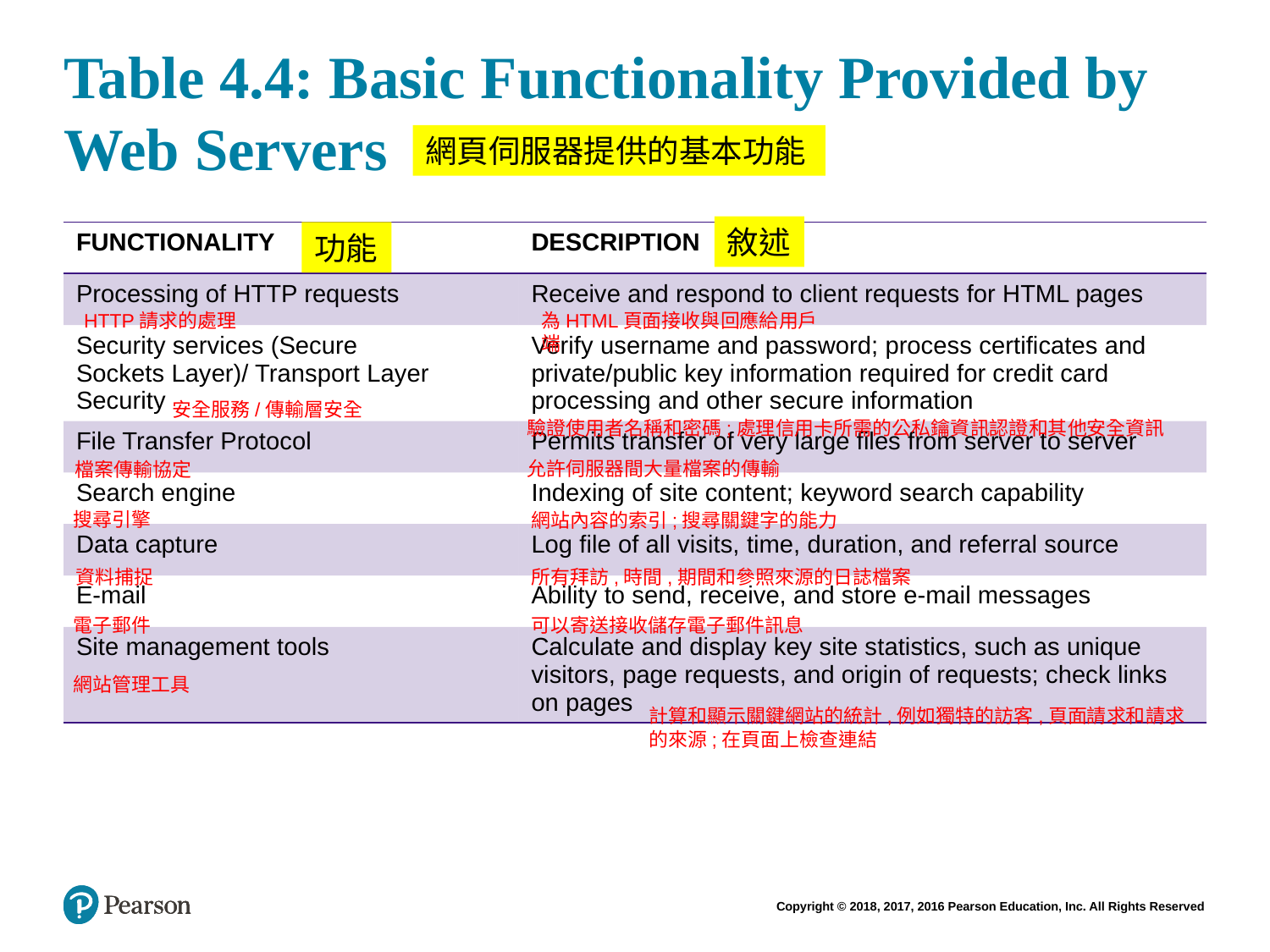

# Table 4.4: Basic Functionality Provided by Web Servers
網頁伺服器提供的基本功能
敘述
| FUNCTIONALITY | DESCRIPTION |
| --- | --- |
| Processing of HTTP requests | Receive and respond to client requests for HTML pages |
| Security services (Secure Sockets Layer)/ Transport Layer Security | Verify username and password; process certificates and private/public key information required for credit card processing and other secure information |
| File Transfer Protocol | Permits transfer of very large files from server to server |
| Search engine | Indexing of site content; keyword search capability |
| Data capture | Log file of all visits, time, duration, and referral source |
| E-mail | Ability to send, receive, and store e-mail messages |
| Site management tools | Calculate and display key site statistics, such as unique visitors, page requests, and origin of requests; check links on pages |
功能
HTTP請求的處理
為HTML頁面接收與回應給用戶端
安全服務/傳輸層安全
驗證使用者名稱和密碼;處理信用卡所需的公私鑰資訊認證和其他安全資訊
允許伺服器間大量檔案的傳輸
檔案傳輸協定
搜尋引擎
網站內容的索引;搜尋關鍵字的能力
資料捕捉
所有拜訪,時間,期間和參照來源的日誌檔案
電子郵件
可以寄送接收儲存電子郵件訊息
網站管理工具
計算和顯示關鍵網站的統計,例如獨特的訪客,頁面請求和請求的來源;在頁面上檢查連結